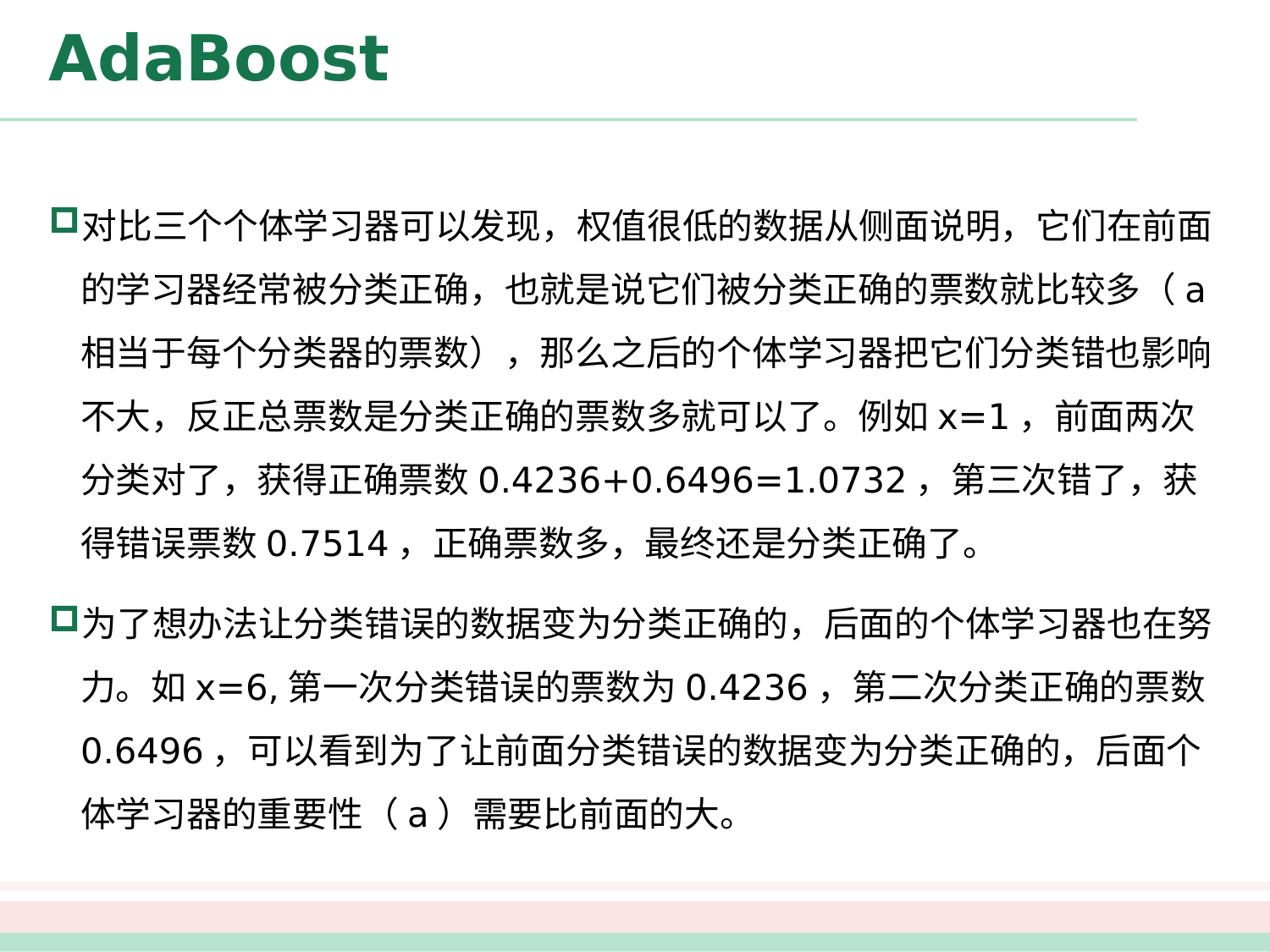

# AdaBoost
对比三个个体学习器可以发现，权值很低的数据从侧面说明，它们在前面的学习器经常被分类正确，也就是说它们被分类正确的票数就比较多（a相当于每个分类器的票数），那么之后的个体学习器把它们分类错也影响不大，反正总票数是分类正确的票数多就可以了。例如x=1，前面两次分类对了，获得正确票数0.4236+0.6496=1.0732，第三次错了，获得错误票数0.7514，正确票数多，最终还是分类正确了。
为了想办法让分类错误的数据变为分类正确的，后面的个体学习器也在努力。如x=6,第一次分类错误的票数为0.4236，第二次分类正确的票数0.6496，可以看到为了让前面分类错误的数据变为分类正确的，后面个体学习器的重要性（a）需要比前面的大。